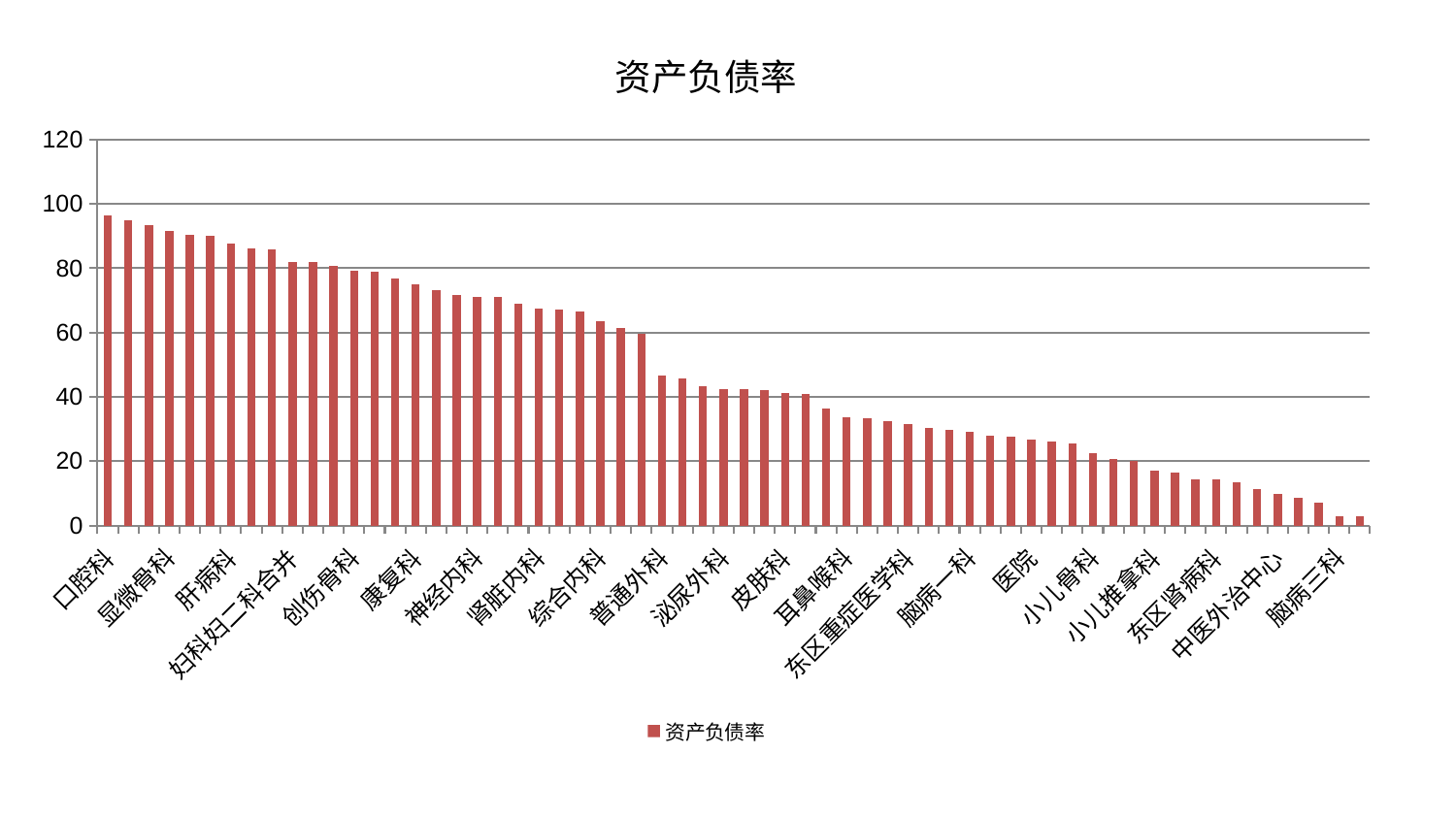

### Chart: 资产负债率

| Category | 资产负债率 |
|---|---|
| 口腔科 | 96.33347835309611 |
| 骨科 | 94.9897049266492 |
| 肝胆外科 | 93.45801937396811 |
| 显微骨科 | 91.66248826864425 |
| 西区重症医学科 | 90.36322395149865 |
| 儿科 | 90.03919655456096 |
| 肝病科 | 87.76950612379122 |
| 肛肠科 | 86.18239865281623 |
| 心血管内科 | 85.7824282676427 |
| 妇科妇二科合并 | 81.8434877439868 |
| 微创骨科 | 81.79725127205172 |
| 产科 | 80.72383274519606 |
| 创伤骨科 | 79.09550696464088 |
| 胸外科 | 78.95826291918398 |
| 心病二科 | 76.86761475703459 |
| 康复科 | 75.10629499756038 |
| 消化内科 | 73.05138558634951 |
| 神经外科 | 71.64078490561148 |
| 神经内科 | 70.99206440630581 |
| 身心医学科 | 70.97427290614986 |
| 针灸科 | 68.88222456049084 |
| 肾脏内科 | 67.41804018886752 |
| 心病三科 | 67.18949729316253 |
| 治未病中心 | 66.67930179462742 |
| 综合内科 | 63.5863749281248 |
| 心病一科 | 61.41864832683381 |
| 周围血管科 | 59.748688272717644 |
| 普通外科 | 46.761356067113155 |
| 中医经典科 | 45.69034054387684 |
| 脾胃病科 | 43.317989020661706 |
| 泌尿外科 | 42.42279972656784 |
| 风湿病科 | 42.35062063553836 |
| 重症医学科 | 42.02089515358749 |
| 皮肤科 | 41.080018447784816 |
| 肿瘤内科 | 40.91491039115469 |
| 美容皮肤科 | 36.35802847939995 |
| 耳鼻喉科 | 33.65141294856764 |
| 关节骨科 | 33.33254390530209 |
| 男科 | 32.343926547559846 |
| 东区重症医学科 | 31.577330161998574 |
| 血液科 | 30.33183195277811 |
| 推拿科 | 29.750657996079745 |
| 脑病一科 | 29.039416564590525 |
| 心病四科 | 27.926316410010642 |
| 乳腺甲状腺外科 | 27.466524975165775 |
| 医院 | 26.808552113142103 |
| 脊柱骨科 | 26.10045865562187 |
| 眼科 | 25.42245268030916 |
| 小儿骨科 | 22.49078982904922 |
| 脾胃科消化科合并 | 20.628443195749256 |
| 妇科 | 20.091112192422077 |
| 小儿推拿科 | 17.042393852159286 |
| 运动损伤骨科 | 16.365269517275305 |
| 脑病二科 | 14.22337800748219 |
| 东区肾病科 | 14.216170248492332 |
| 内分泌科 | 13.490784117733057 |
| 呼吸内科 | 11.342651906985314 |
| 中医外治中心 | 9.949311050631193 |
| 妇二科 | 8.477173609981726 |
| 老年医学科 | 7.24149520516395 |
| 脑病三科 | 2.7783419767074324 |
| 肾病科 | 2.7668433760372313 |
270